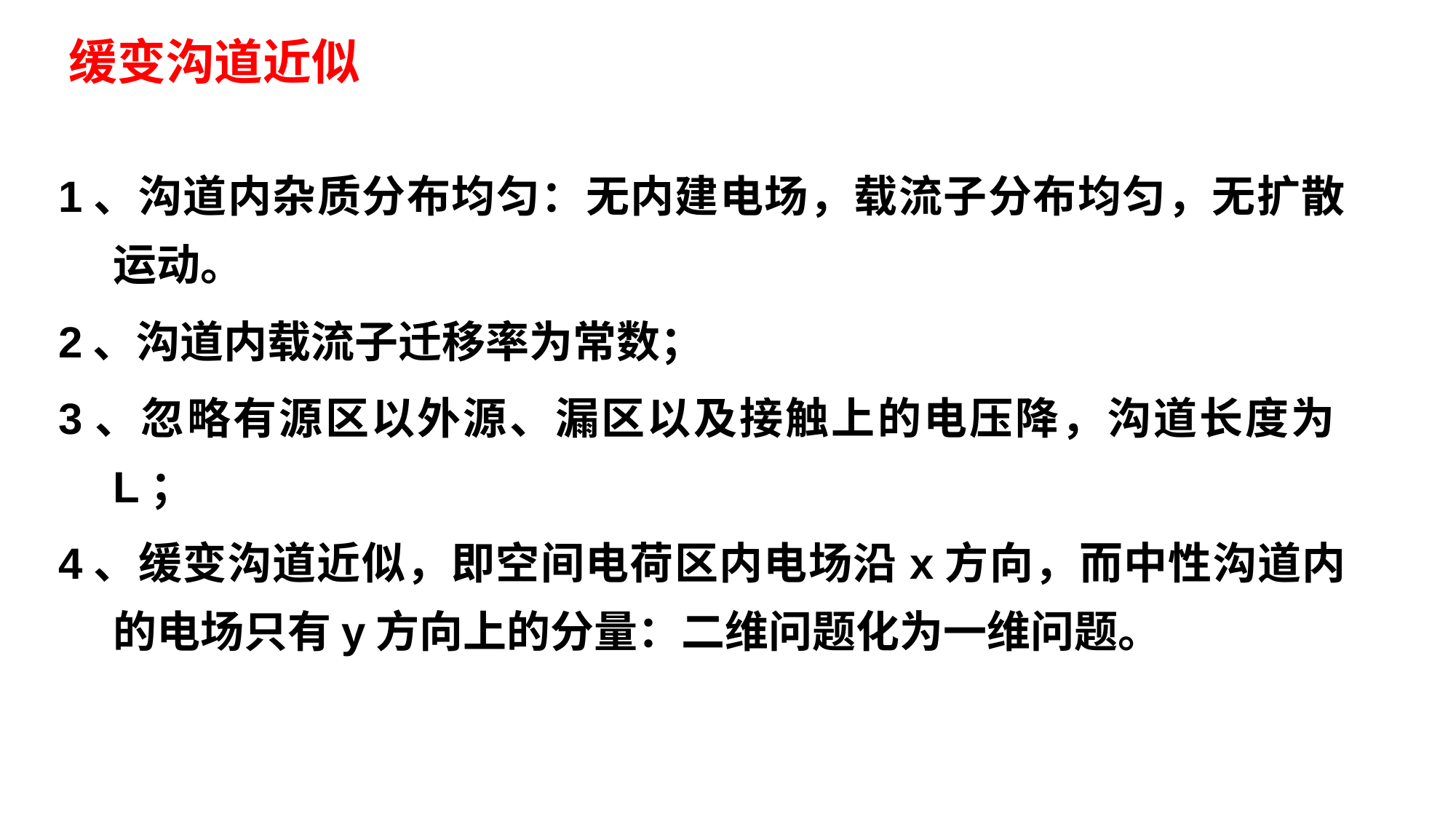

缓变沟道近似
1、沟道内杂质分布均匀：无内建电场，载流子分布均匀，无扩散运动。
2、沟道内载流子迁移率为常数；
3、忽略有源区以外源、漏区以及接触上的电压降，沟道长度为L；
4、缓变沟道近似，即空间电荷区内电场沿x方向，而中性沟道内的电场只有y方向上的分量：二维问题化为一维问题。

20